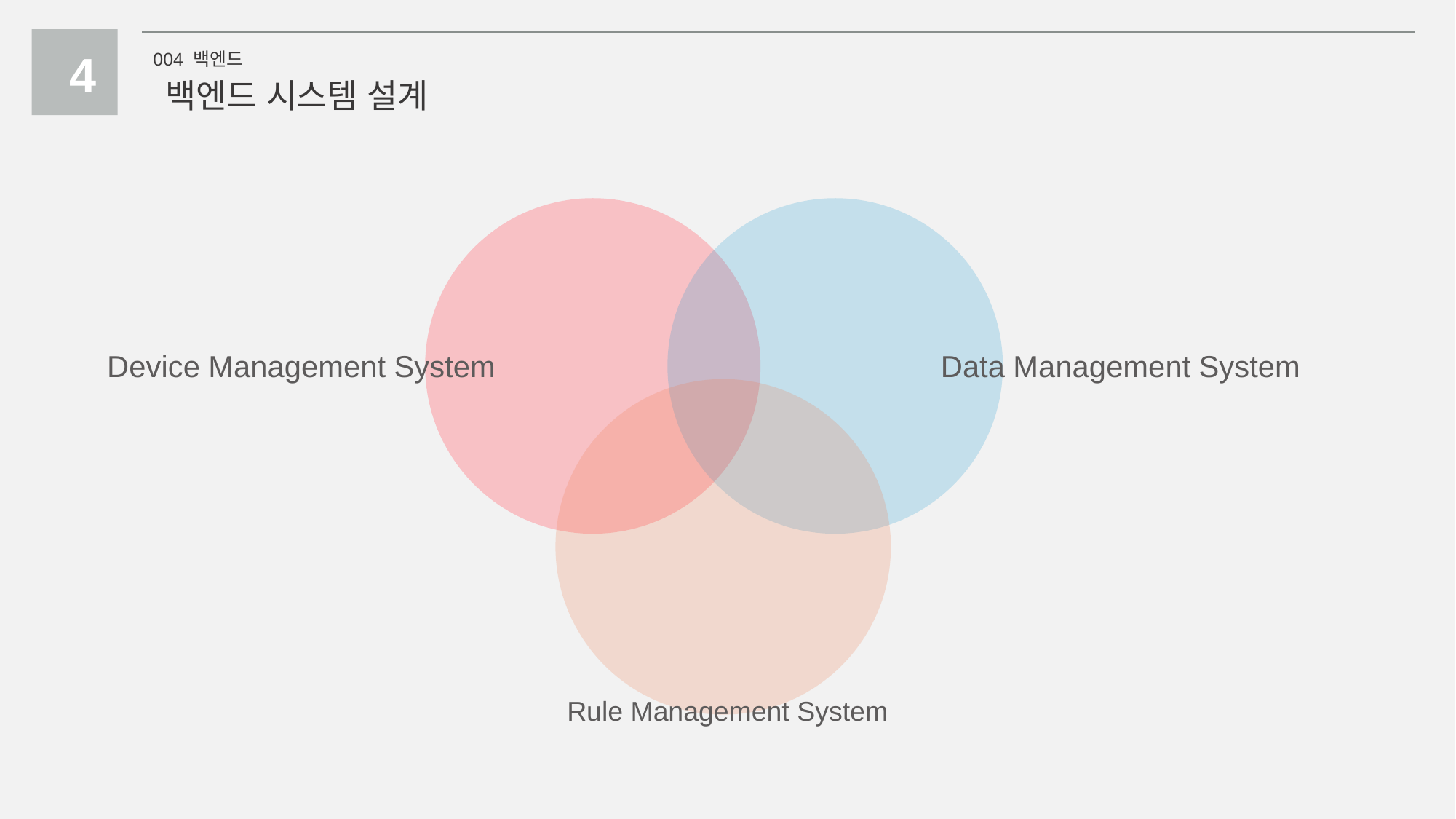

4
004 백엔드
백엔드 시스템 설계

Device Management System
Data Management System
Rule Management System